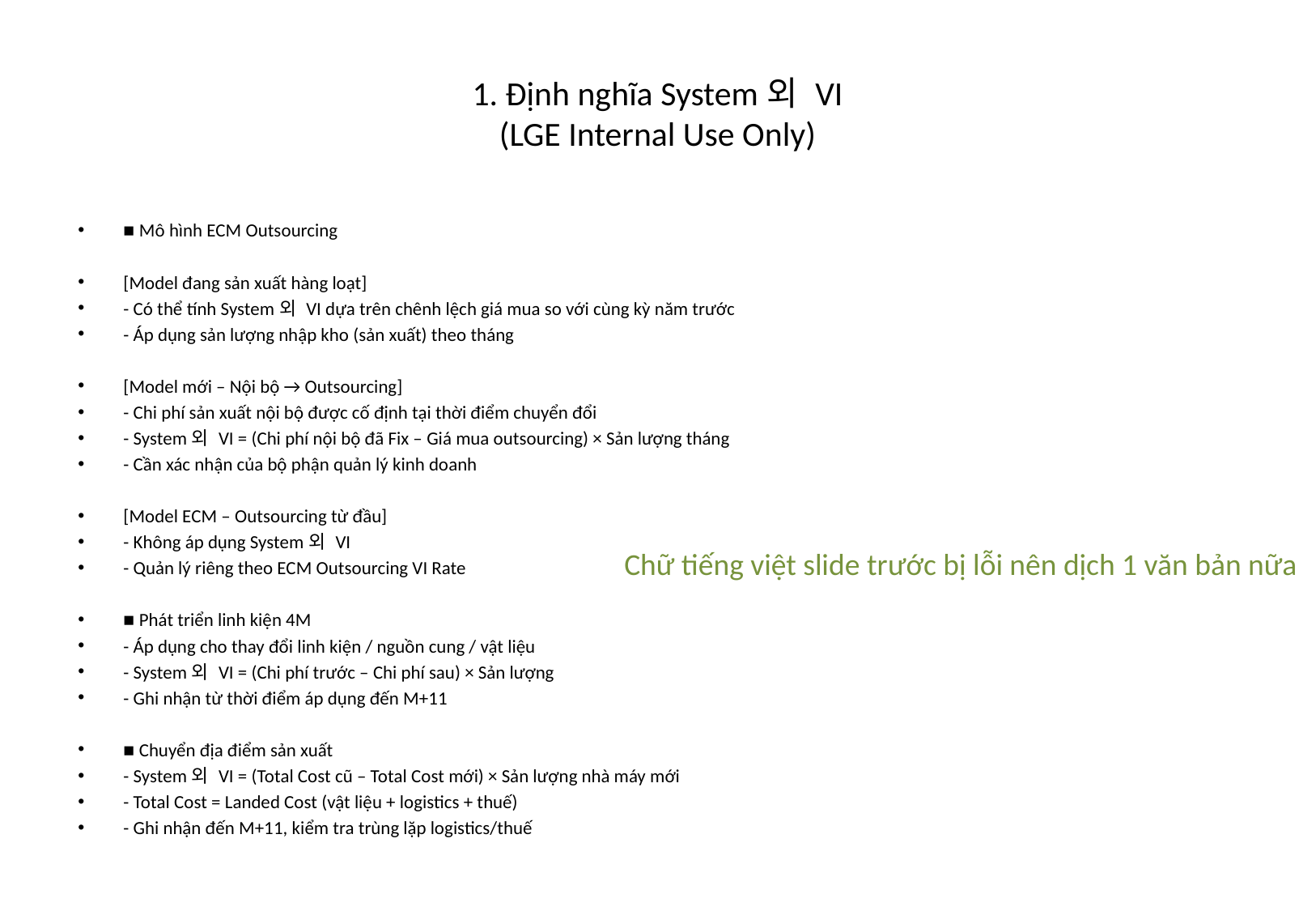

# 1. Định nghĩa System외 VI
(LGE Internal Use Only)
■ Mô hình ECM Outsourcing

[Model đang sản xuất hàng loạt]
- Có thể tính System외 VI dựa trên chênh lệch giá mua so với cùng kỳ năm trước
- Áp dụng sản lượng nhập kho (sản xuất) theo tháng

[Model mới – Nội bộ → Outsourcing]
- Chi phí sản xuất nội bộ được cố định tại thời điểm chuyển đổi
- System외 VI = (Chi phí nội bộ đã Fix – Giá mua outsourcing) × Sản lượng tháng
- Cần xác nhận của bộ phận quản lý kinh doanh

[Model ECM – Outsourcing từ đầu]
- Không áp dụng System외 VI
- Quản lý riêng theo ECM Outsourcing VI Rate

■ Phát triển linh kiện 4M
- Áp dụng cho thay đổi linh kiện / nguồn cung / vật liệu
- System외 VI = (Chi phí trước – Chi phí sau) × Sản lượng
- Ghi nhận từ thời điểm áp dụng đến M+11

■ Chuyển địa điểm sản xuất
- System외 VI = (Total Cost cũ – Total Cost mới) × Sản lượng nhà máy mới
- Total Cost = Landed Cost (vật liệu + logistics + thuế)
- Ghi nhận đến M+11, kiểm tra trùng lặp logistics/thuế
Chữ tiếng việt slide trước bị lỗi nên dịch 1 văn bản nữa